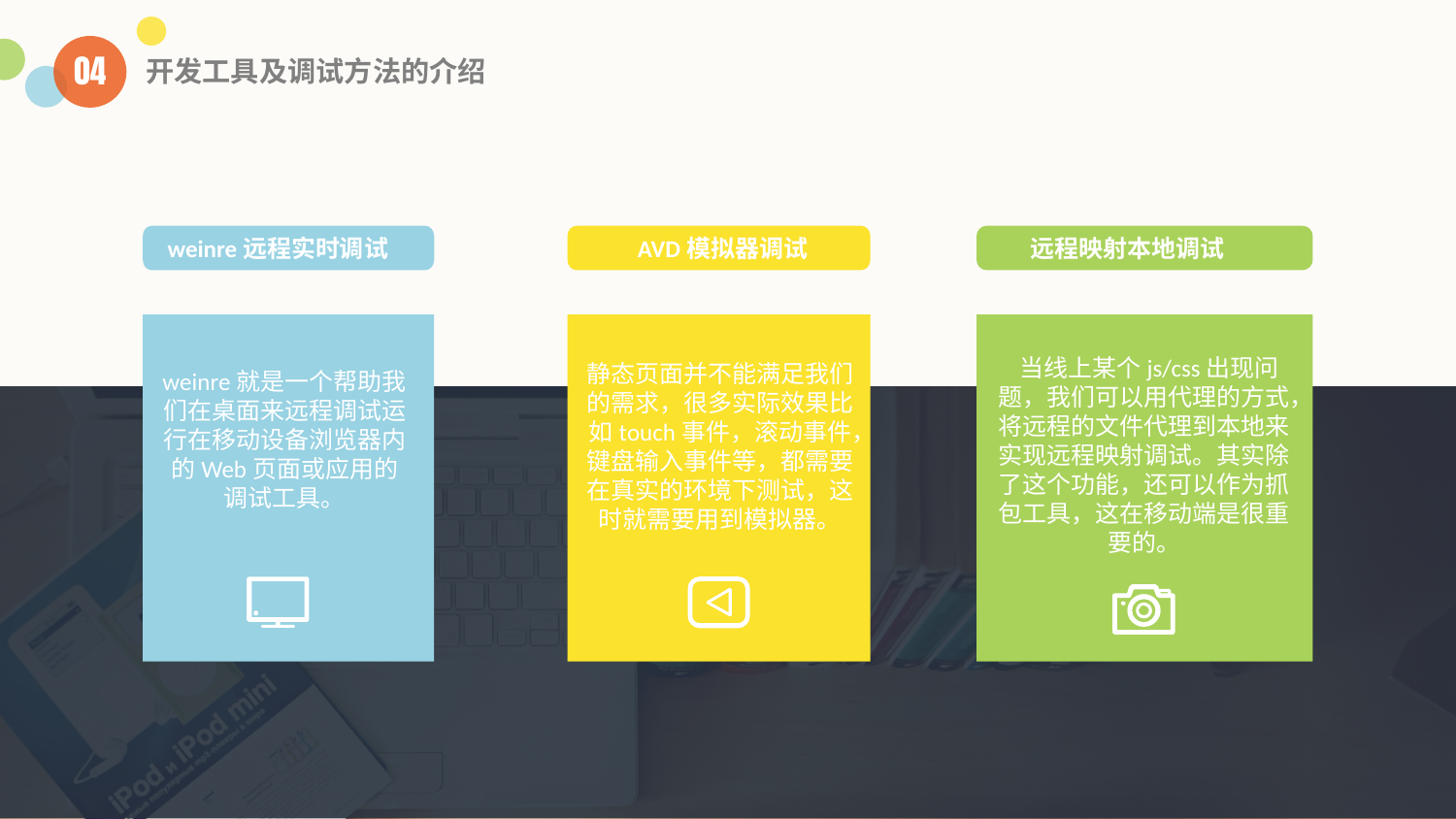

04
开发工具及调试方法的介绍

weinre远程实时调试
AVD模拟器调试
远程映射本地调试

 当线上某个js/css出现问题，我们可以用代理的方式，将远程的文件代理到本地来实现远程映射调试。其实除了这个功能，还可以作为抓包工具，这在移动端是很重要的。
静态页面并不能满足我们的需求，很多实际效果比如touch事件，滚动事件，键盘输入事件等，都需要在真实的环境下测试，这时就需要用到模拟器。
weinre就是一个帮助我们在桌面来远程调试运行在移动设备浏览器内的Web页面或应用的调试工具。